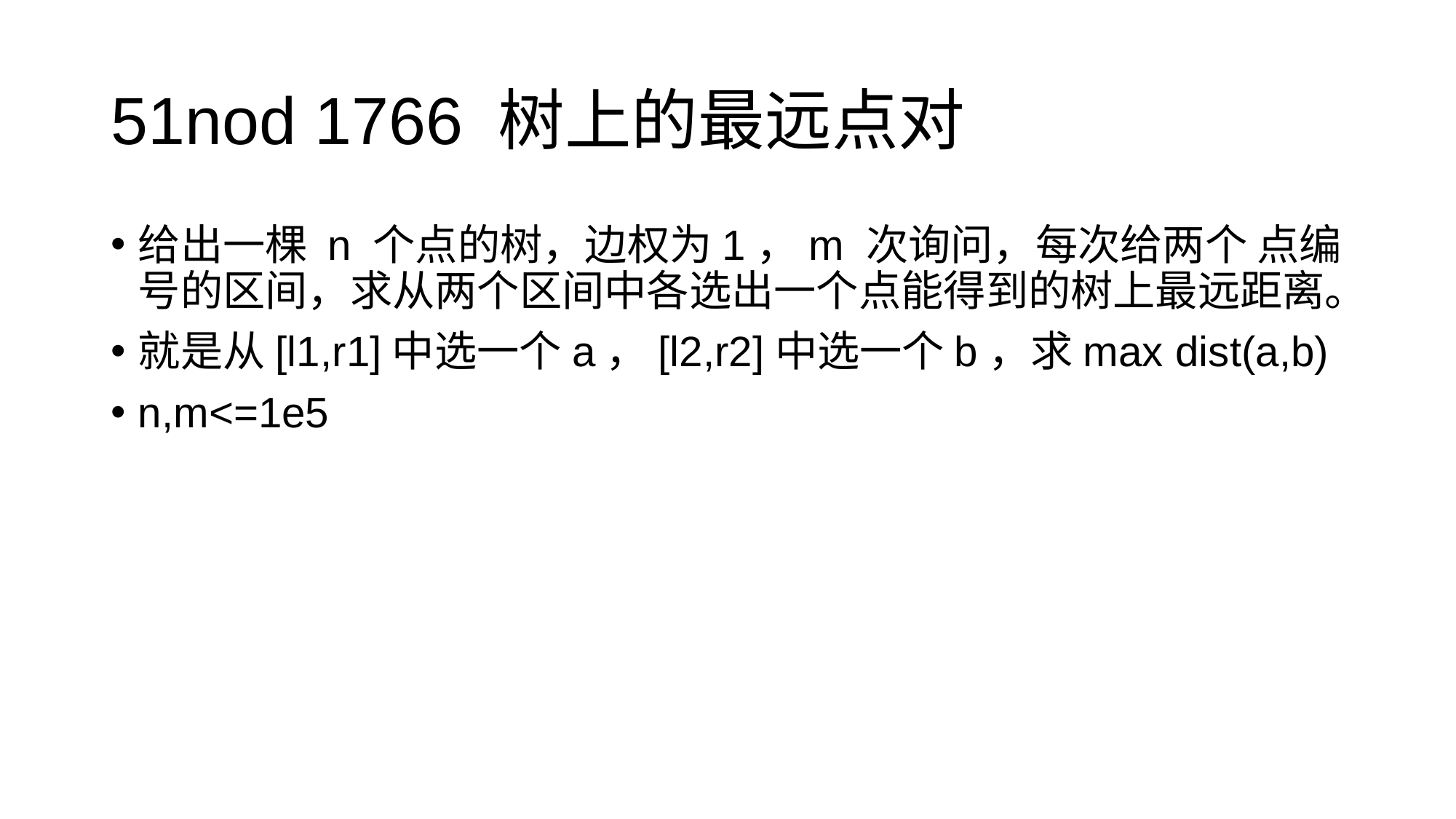

# 51nod 1766 树上的最远点对
给出一棵 n 个点的树，边权为1，m 次询问，每次给两个 点编号的区间，求从两个区间中各选出一个点能得到的树上最远距离。
就是从[l1,r1]中选一个a，[l2,r2]中选一个b，求max dist(a,b)
n,m<=1e5